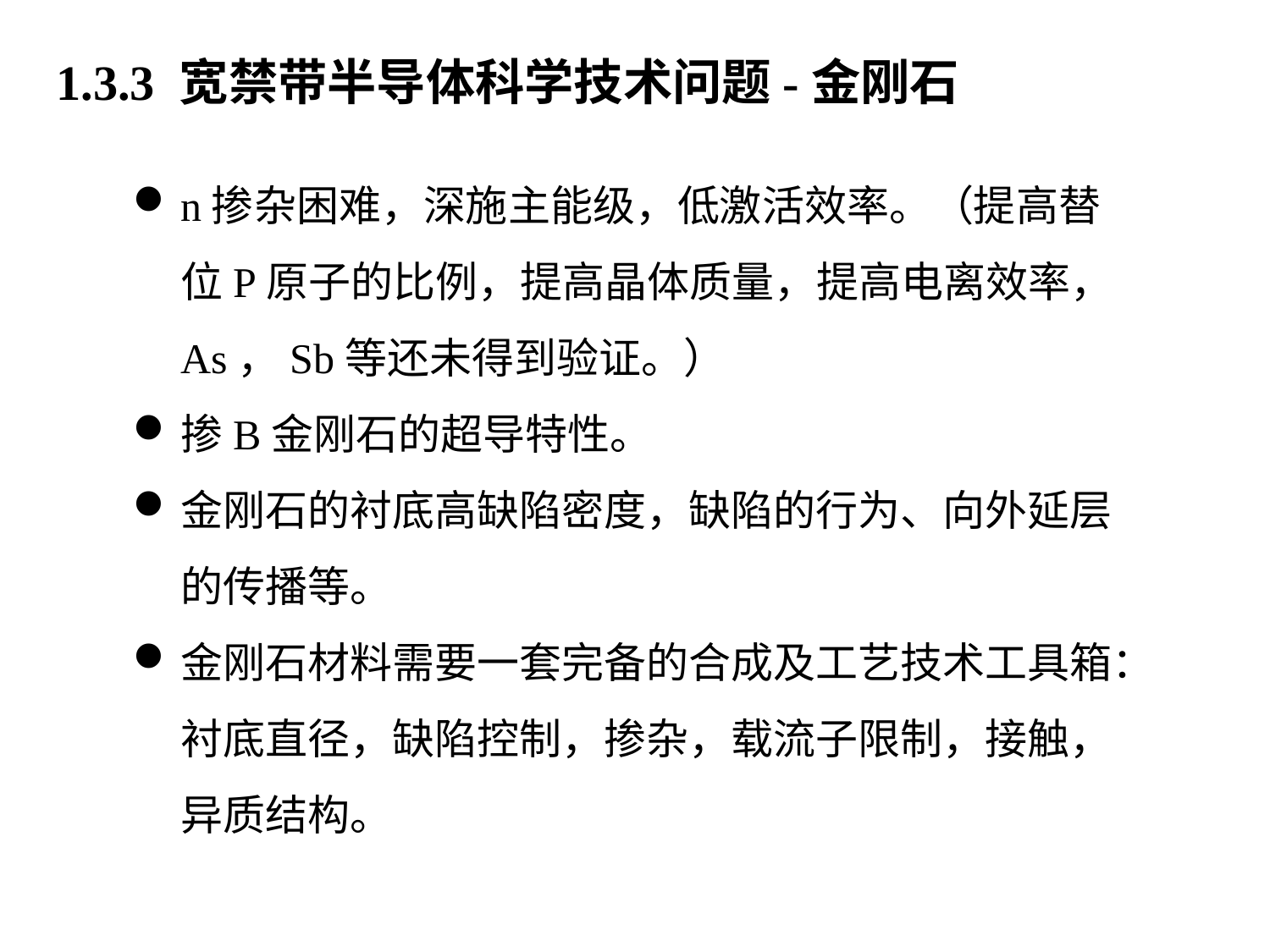

1.3.3 宽禁带半导体科学技术问题-金刚石
n掺杂困难，深施主能级，低激活效率。（提高替位P原子的比例，提高晶体质量，提高电离效率，As，Sb等还未得到验证。）
掺B金刚石的超导特性。
金刚石的衬底高缺陷密度，缺陷的行为、向外延层的传播等。
金刚石材料需要一套完备的合成及工艺技术工具箱：衬底直径，缺陷控制，掺杂，载流子限制，接触，异质结构。
22